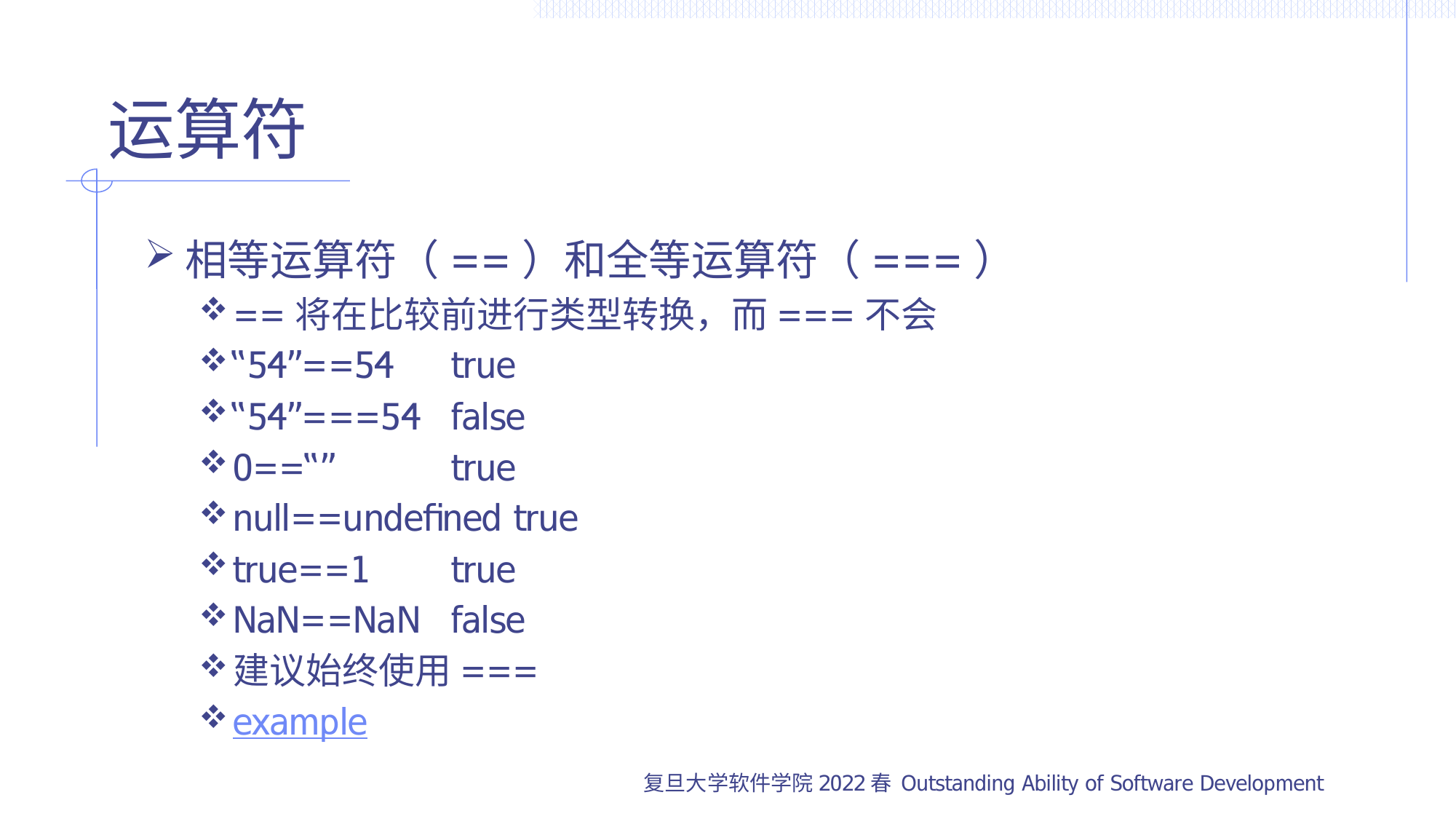

# 运算符
相等运算符（==）和全等运算符（===）
==将在比较前进行类型转换，而===不会
“54”==54	true
“54”===54	false
0==“”		true
null==undefined true
true==1	true
NaN==NaN	false
建议始终使用===
example